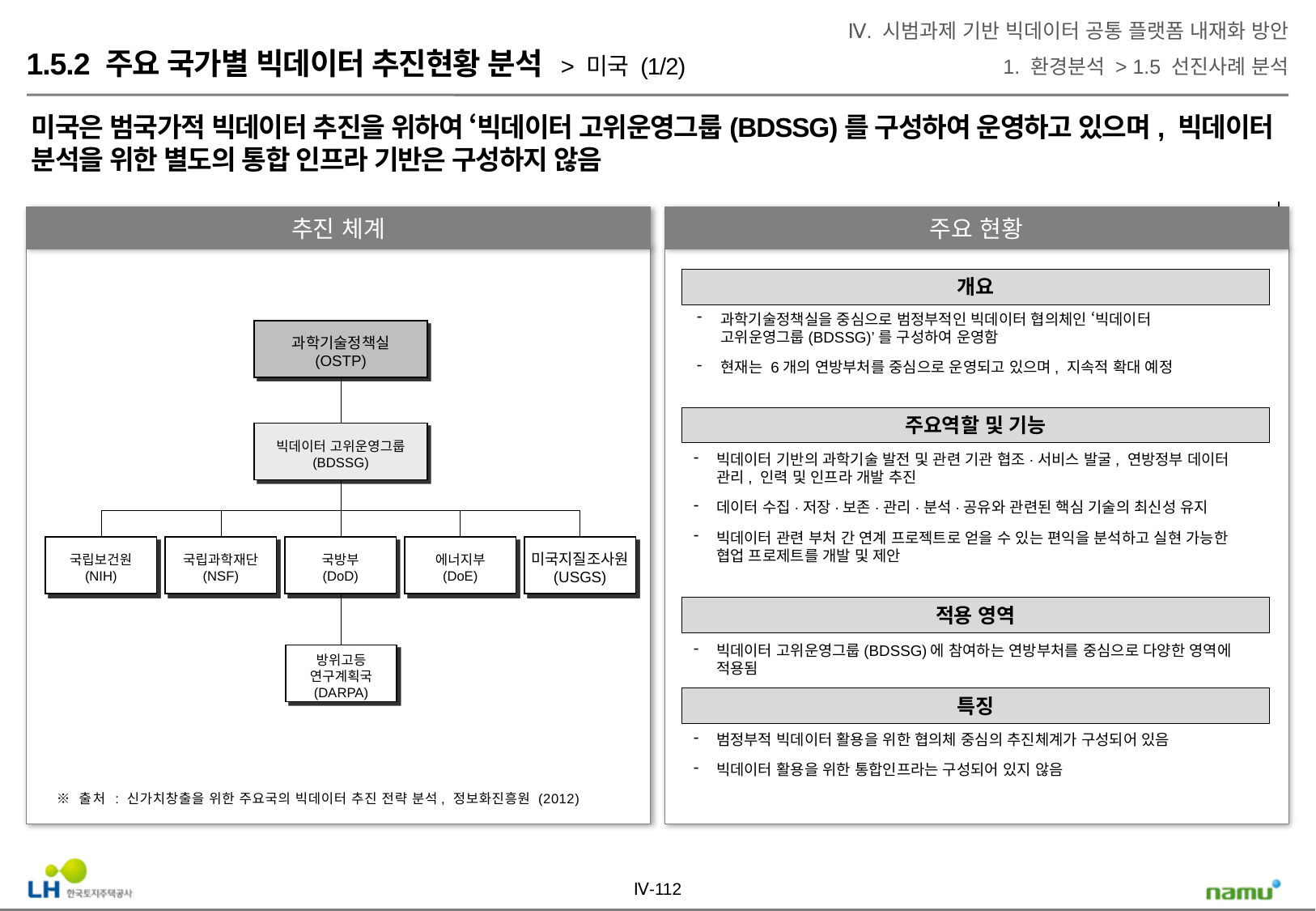

Ⅳ. 시범과제 기반 빅데이터 공통 플랫폼 내재화 방안
1. 환경분석 > 1.5 선진사례 분석
1.5.2 주요 국가별 빅데이터 추진현황 분석  > 미국 (1/2)
미국은 범국가적 빅데이터 추진을 위하여 ‘빅데이터 고위운영그룹(BDSSG)를 구성하여 운영하고 있으며, 빅데이터 분석을 위한 별도의 통합 인프라 기반은 구성하지 않음
추진 체계
주요 현황

개요
과학기술정책실을 중심으로 범정부적인 빅데이터 협의체인 ‘빅데이터 고위운영그룹(BDSSG)’를 구성하여 운영함
현재는 6개의 연방부처를 중심으로 운영되고 있으며, 지속적 확대 예정
주요역할 및 기능
빅데이터 기반의 과학기술 발전 및 관련 기관 협조·서비스 발굴, 연방정부 데이터 관리, 인력 및 인프라 개발 추진
데이터 수집·저장·보존·관리·분석·공유와 관련된 핵심 기술의 최신성 유지
빅데이터 관련 부처 간 연계 프로젝트로 얻을 수 있는 편익을 분석하고 실현 가능한 협업 프로제트를 개발 및 제안
적용 영역
빅데이터 고위운영그룹(BDSSG)에 참여하는 연방부처를 중심으로 다양한 영역에 적용됨
특징
범정부적 빅데이터 활용을 위한 협의체 중심의 추진체계가 구성되어 있음
빅데이터 활용을 위한 통합인프라는 구성되어 있지 않음
과학기술정책실
(OSTP)
빅데이터 고위운영그룹
(BDSSG)
국립보건원
(NIH)
국립과학재단
(NSF)
국방부
(DoD)
에너지부
(DoE)
미국지질조사원
(USGS)
방위고등
연구계획국
(DARPA)
※ 출처 : 신가치창출을 위한 주요국의 빅데이터 추진 전략 분석, 정보화진흥원 (2012)